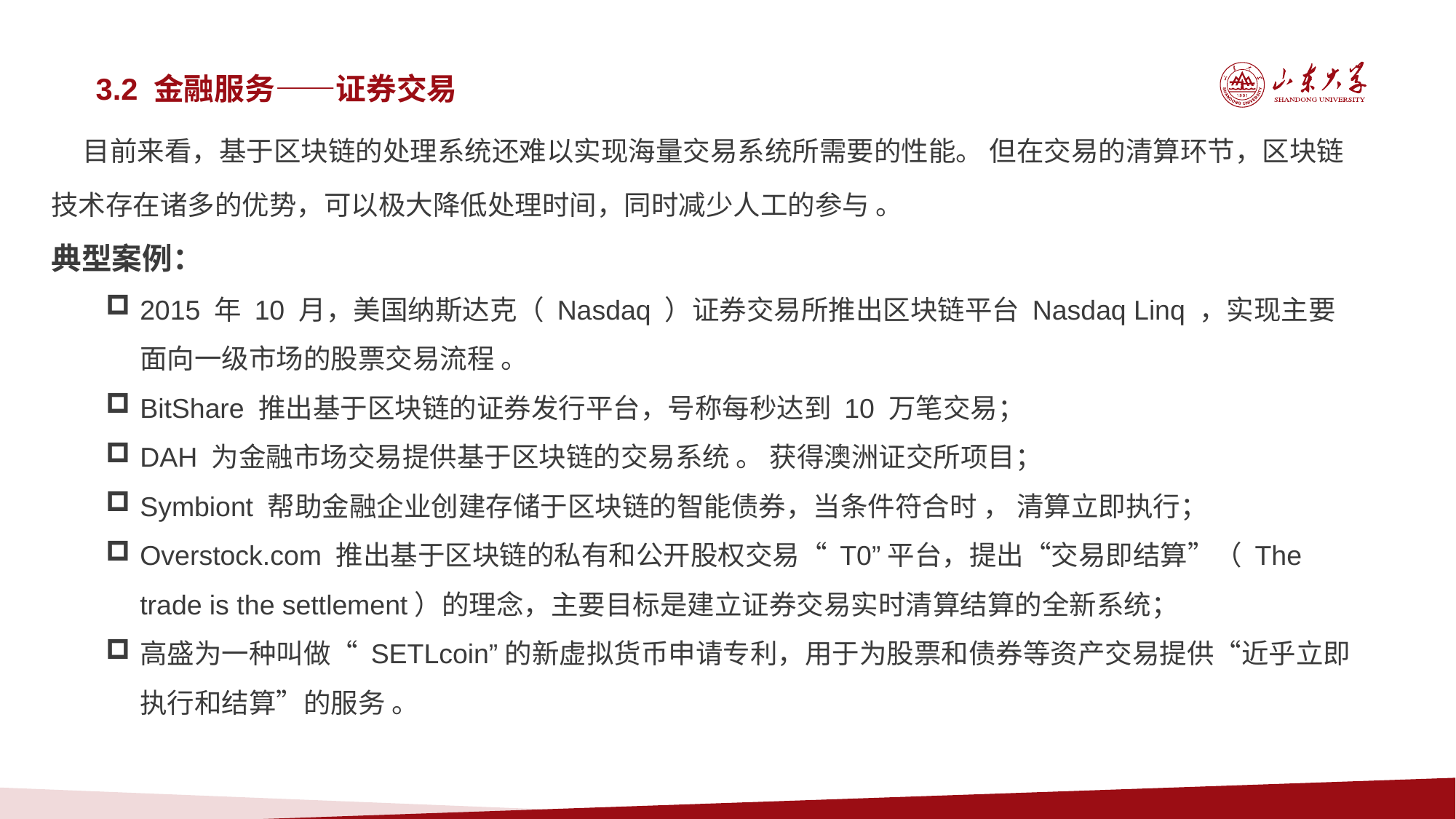

3.2 金融服务——证券交易

    目前来看，基于区块链的处理系统还难以实现海量交易系统所需要的性能。 但在交易的清算环节，区块链技术存在诸多的优势，可以极大降低处理时间，同时减少人工的参与 。
典型案例：
2015 年 10 月，美国纳斯达克（ Nasdaq ）证券交易所推出区块链平台 Nasdaq Linq ，实现主要面向一级市场的股票交易流程 。
BitShare 推出基于区块链的证券发行平台，号称每秒达到 10 万笔交易；
DAH 为金融市场交易提供基于区块链的交易系统 。 获得澳洲证交所项目；
Symbiont 帮助金融企业创建存储于区块链的智能债券，当条件符合时 ， 清算立即执行；
Overstock.com 推出基于区块链的私有和公开股权交易“ T0”平台，提出“交易即结算”（ The trade is the settlement）的理念，主要目标是建立证券交易实时清算结算的全新系统；
高盛为一种叫做“ SETLcoin”的新虚拟货币申请专利，用于为股票和债券等资产交易提供“近乎立即执行和结算”的服务 。